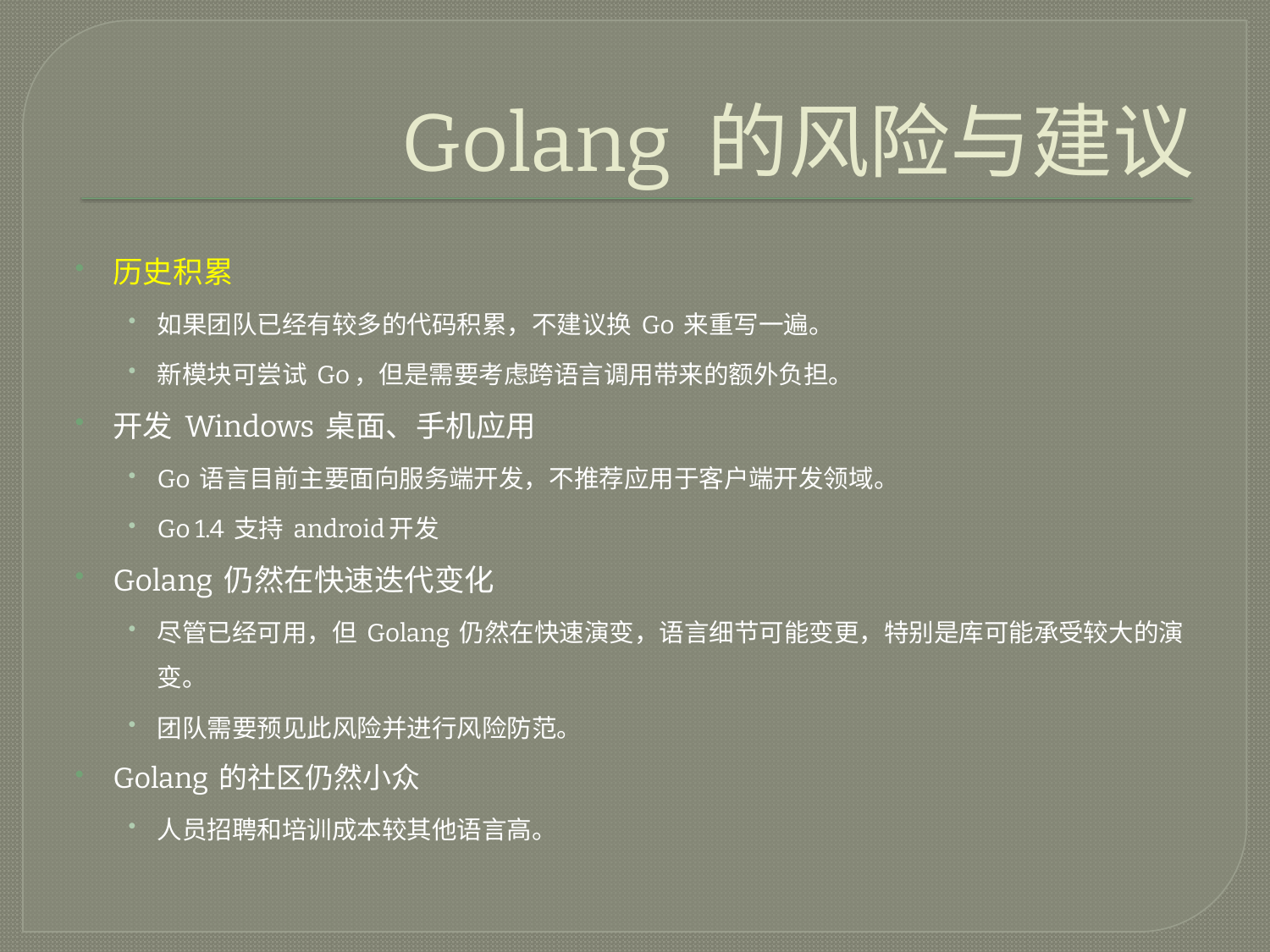

# Golang 的风险与建议
历史积累
如果团队已经有较多的代码积累，不建议换 Go 来重写一遍。
新模块可尝试 Go，但是需要考虑跨语言调用带来的额外负担。
开发 Windows 桌面、手机应用
Go 语言目前主要面向服务端开发，不推荐应用于客户端开发领域。
Go 1.4 支持 android开发
Golang 仍然在快速迭代变化
尽管已经可用，但 Golang 仍然在快速演变，语言细节可能变更，特别是库可能承受较大的演变。
团队需要预见此风险并进行风险防范。
Golang 的社区仍然小众
人员招聘和培训成本较其他语言高。